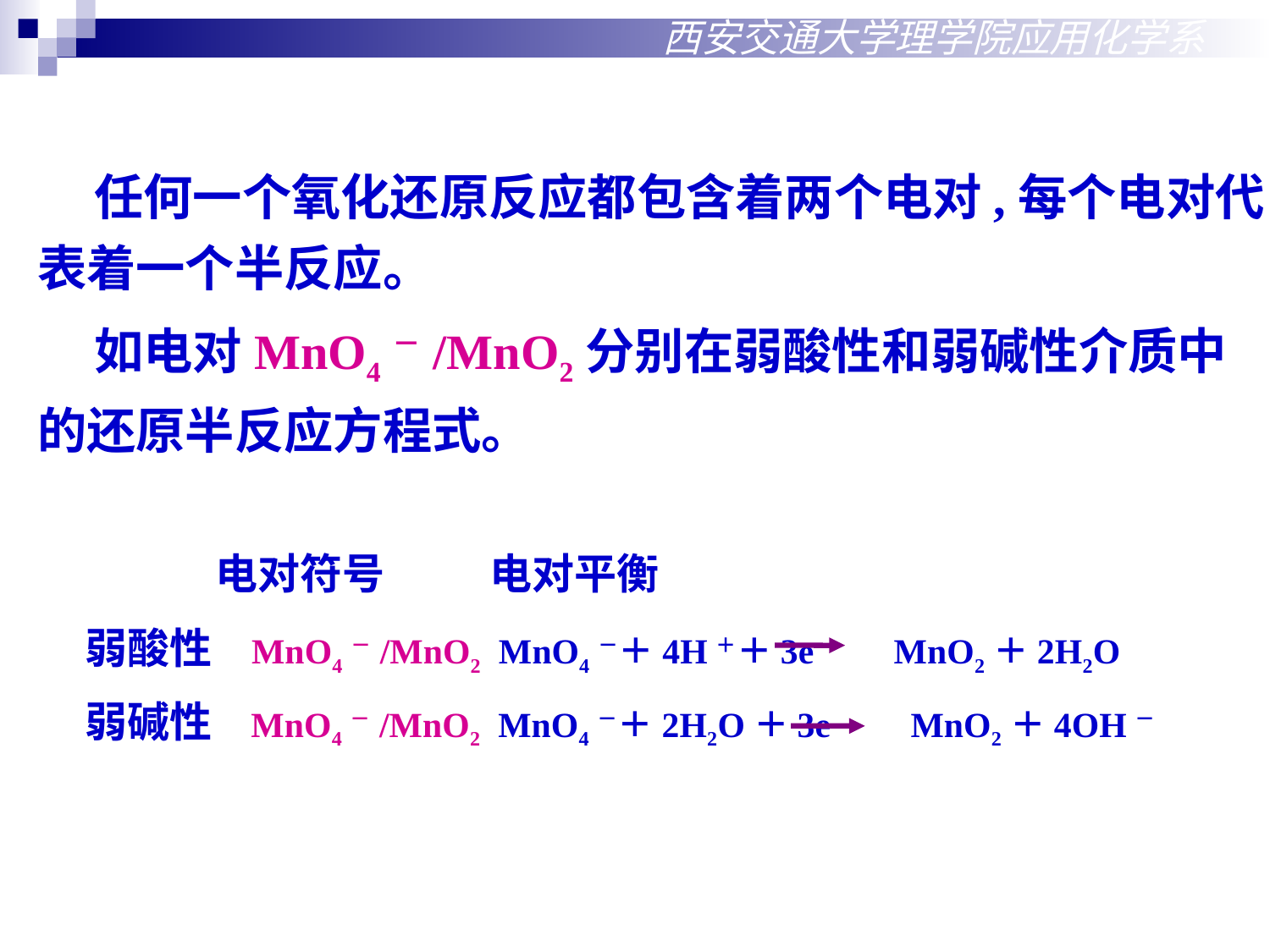

西安交通大学理学院应用化学系
    任何一个氧化还原反应都包含着两个电对,每个电对代表着一个半反应。
    如电对MnO4－/MnO2分别在弱酸性和弱碱性介质中的还原半反应方程式。

	        电对符号           电对平衡
	弱酸性  MnO4－/MnO2  MnO4－＋4H＋＋3e         MnO2＋2H2O
	弱碱性   MnO4－/MnO2  MnO4－＋2H2O＋3e         MnO2＋4OH－